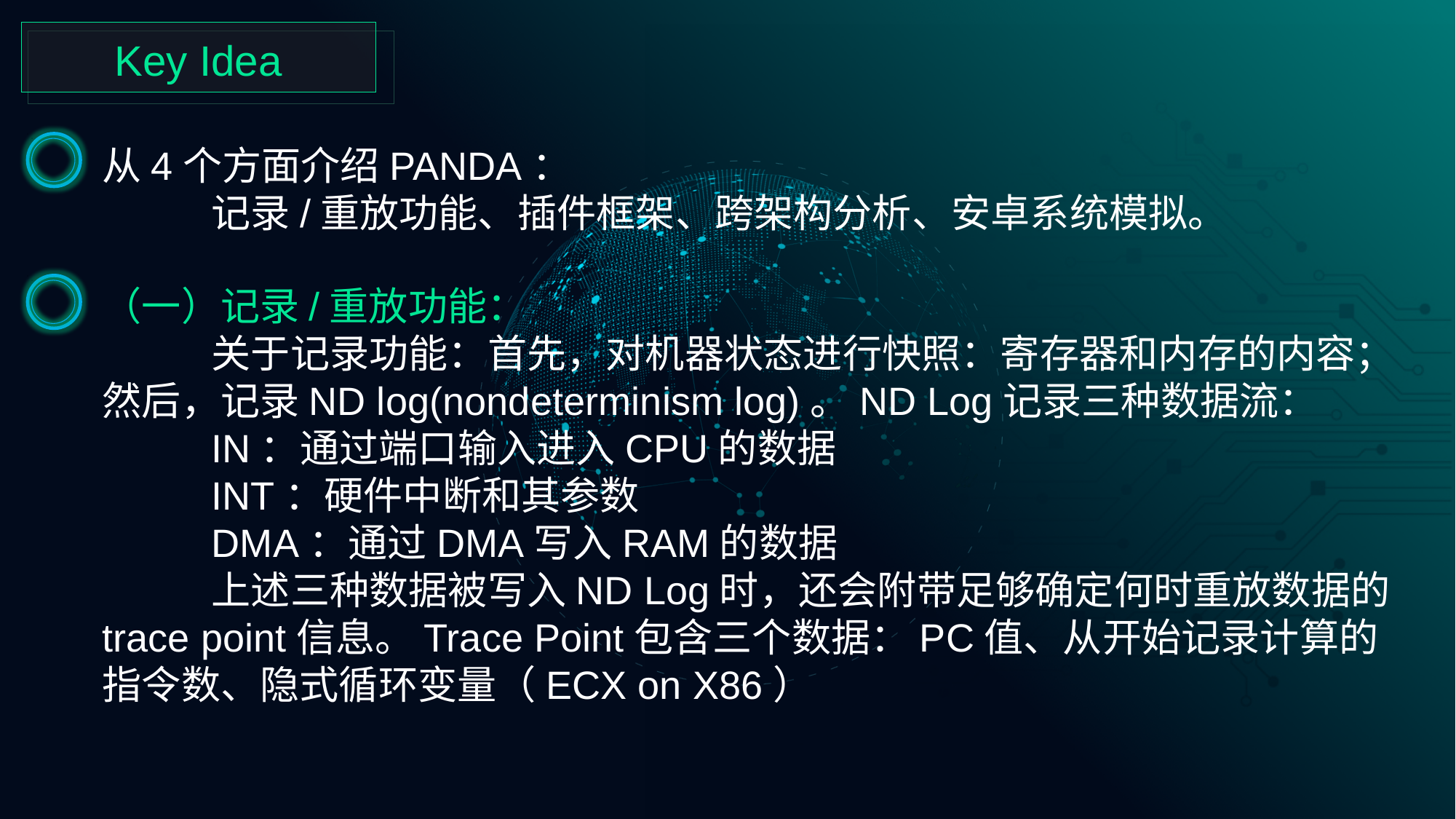

Key Idea

从4个方面介绍PANDA：
	记录/重放功能、插件框架、跨架构分析、安卓系统模拟。

（一）记录/重放功能：
	关于记录功能：首先，对机器状态进行快照：寄存器和内存的内容；然后，记录ND log(nondeterminism log)。ND Log记录三种数据流：
	IN：通过端口输入进入CPU的数据
	INT：硬件中断和其参数
	DMA：通过DMA写入RAM的数据
	上述三种数据被写入ND Log时，还会附带足够确定何时重放数据的trace point信息。Trace Point包含三个数据：PC值、从开始记录计算的指令数、隐式循环变量（ECX on X86）